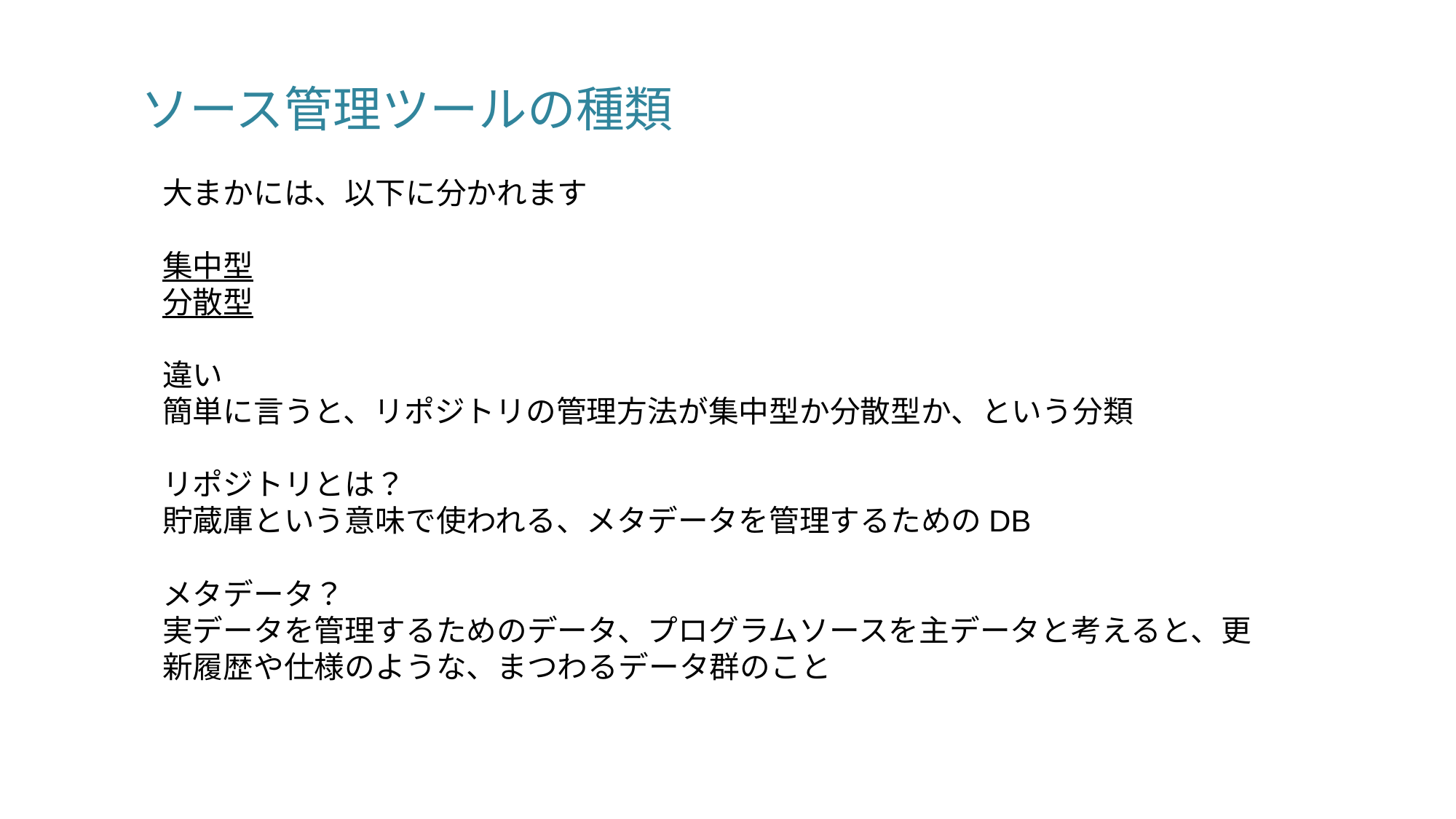

# ソース管理ツールの種類
大まかには、以下に分かれます

集中型
分散型

違い
簡単に言うと、リポジトリの管理方法が集中型か分散型か、という分類

リポジトリとは？
貯蔵庫という意味で使われる、メタデータを管理するためのDB

メタデータ？
実データを管理するためのデータ、プログラムソースを主データと考えると、更新履歴や仕様のような、まつわるデータ群のこと